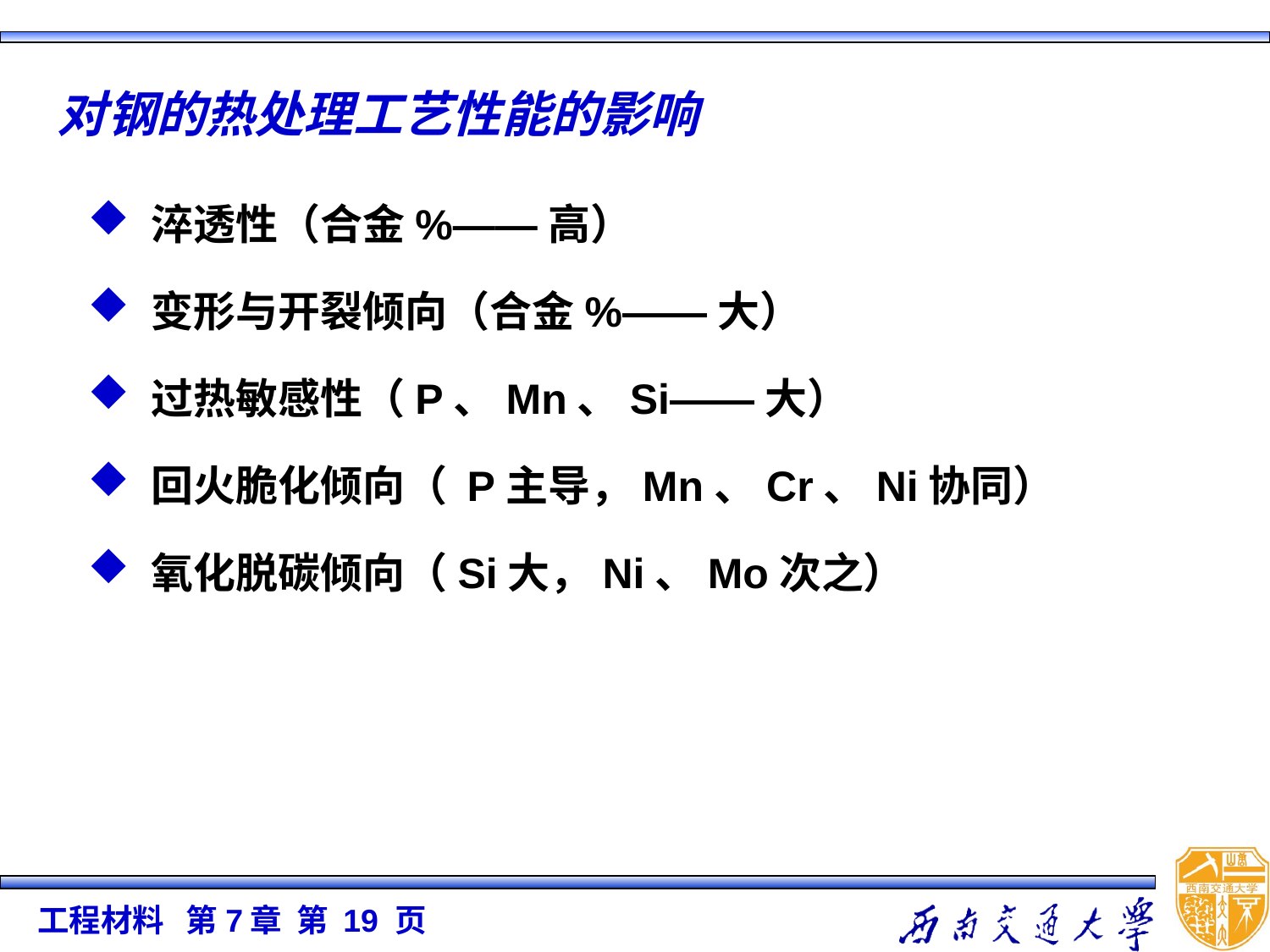

对钢的热处理工艺性能的影响
淬透性（合金%——高）
变形与开裂倾向（合金%——大）
过热敏感性（P、Mn、Si——大）
回火脆化倾向（ P主导，Mn、Cr、Ni协同）
氧化脱碳倾向（Si大，Ni、Mo次之）